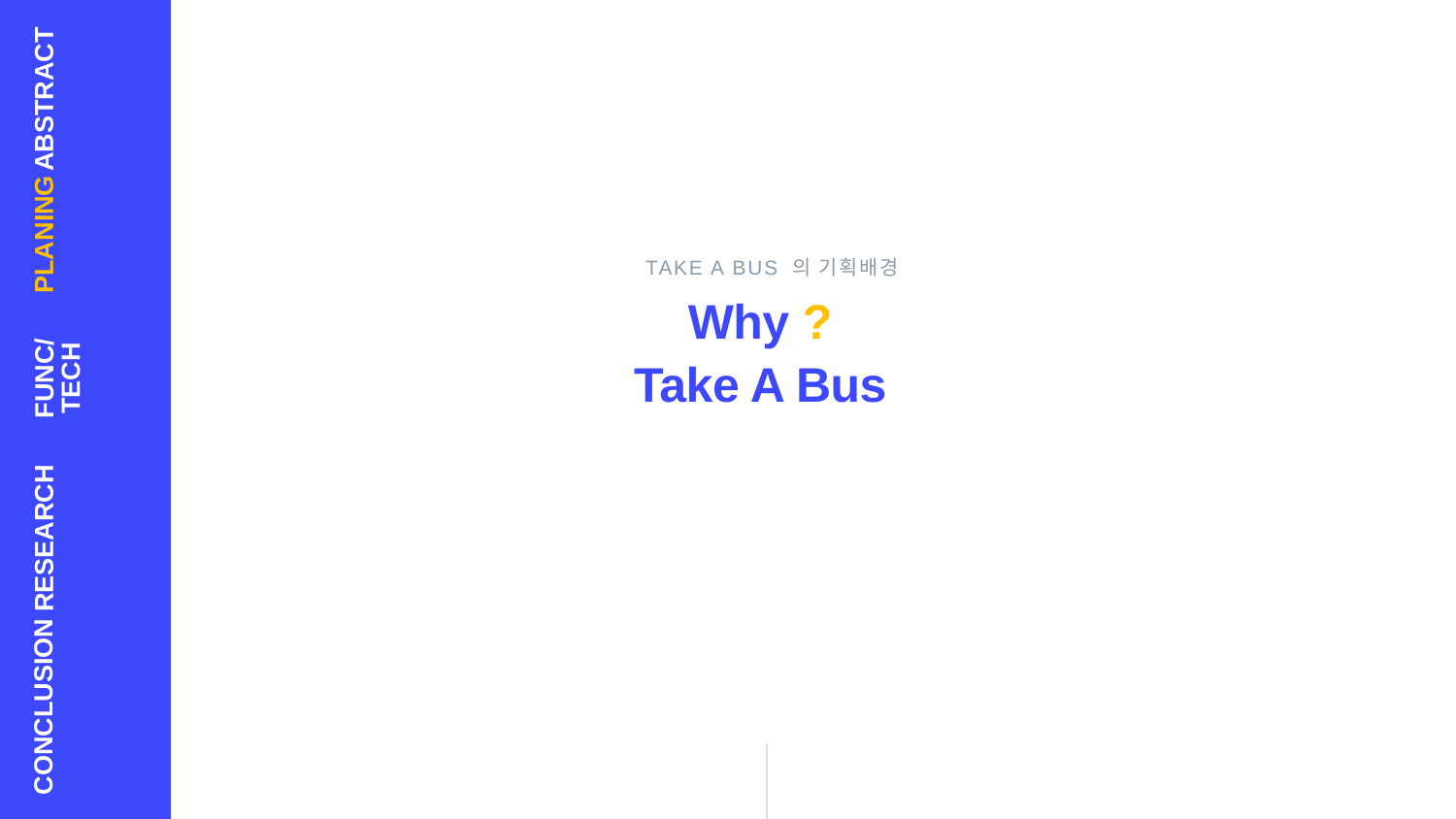

ABSTRACT
ABSTRACT
PLANING
TAKE A BUS 의 기획배경
Why ?

Take A Bus
FUNC/TECH
RESEARCH
CONCLUSION